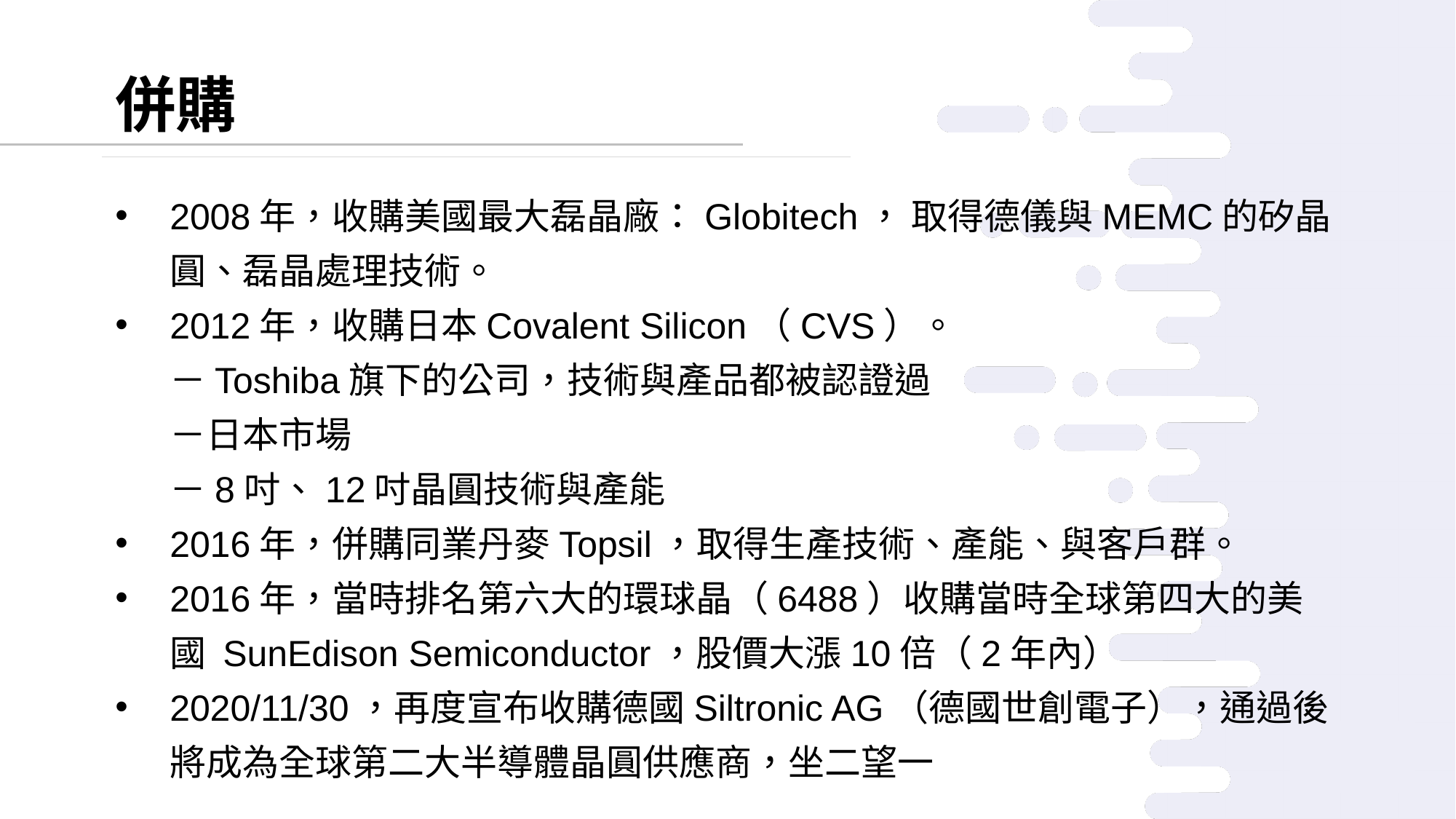

併購
2008年，收購美國最大磊晶廠：Globitech， 取得德儀與MEMC的矽晶圓、磊晶處理技術。
2012年，收購日本Covalent Silicon（CVS）。
－Toshiba旗下的公司，技術與產品都被認證過
－日本市場
－8吋、12吋晶圓技術與產能
2016年，併購同業丹麥Topsil，取得生產技術、產能、與客戶群。
2016年，當時排名第六大的環球晶（6488）收購當時全球第四大的美國 SunEdison Semiconductor，股價大漲10倍（2年內）
2020/11/30，再度宣布收購德國Siltronic AG（德國世創電子），通過後將成為全球第二大半導體晶圓供應商，坐二望一